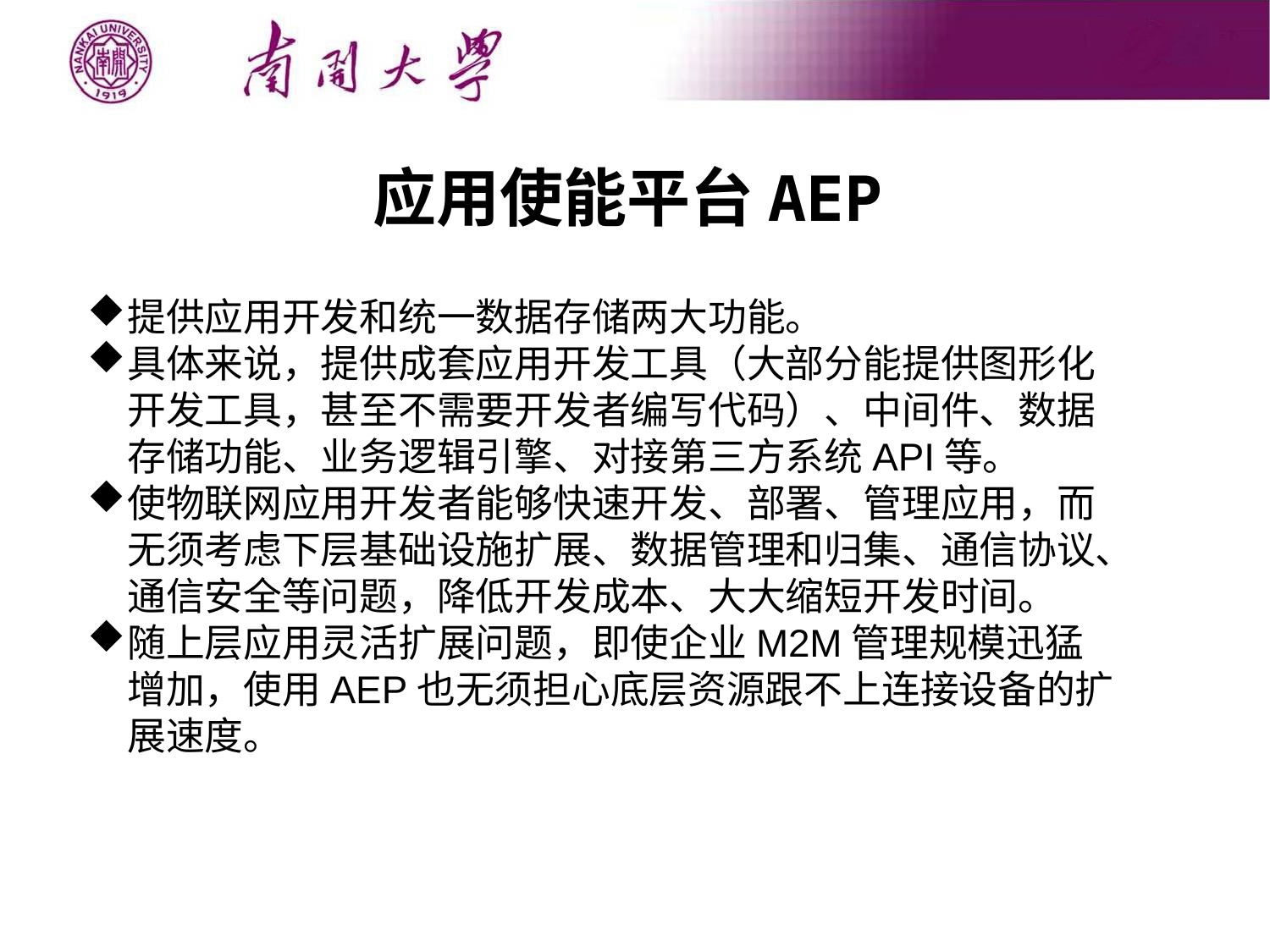

应用使能平台AEP
提供应用开发和统一数据存储两大功能。
具体来说，提供成套应用开发工具（大部分能提供图形化开发工具，甚至不需要开发者编写代码）、中间件、数据存储功能、业务逻辑引擎、对接第三方系统API等。
使物联网应用开发者能够快速开发、部署、管理应用，而无须考虑下层基础设施扩展、数据管理和归集、通信协议、通信安全等问题，降低开发成本、大大缩短开发时间。
随上层应用灵活扩展问题，即使企业M2M管理规模迅猛增加，使用AEP也无须担心底层资源跟不上连接设备的扩展速度。